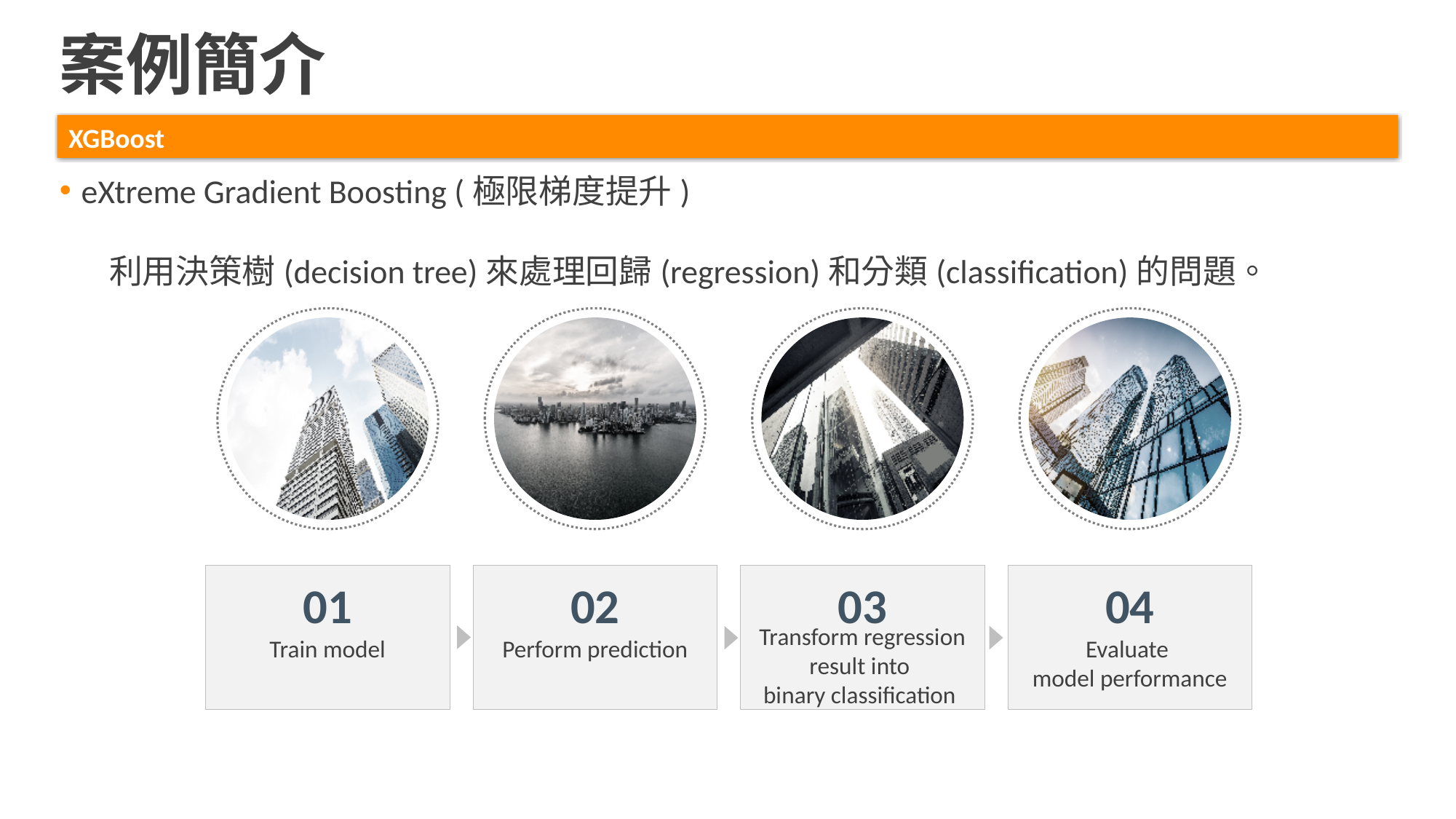

案例簡介

XGBoost
eXtreme Gradient Boosting (極限梯度提升)

    利用決策樹(decision tree)來處理回歸(regression)和分類(classification)的問題。

03
Transform regression result into
binary classification
01
Train model
02
Perform prediction
04
Evaluate
model performance